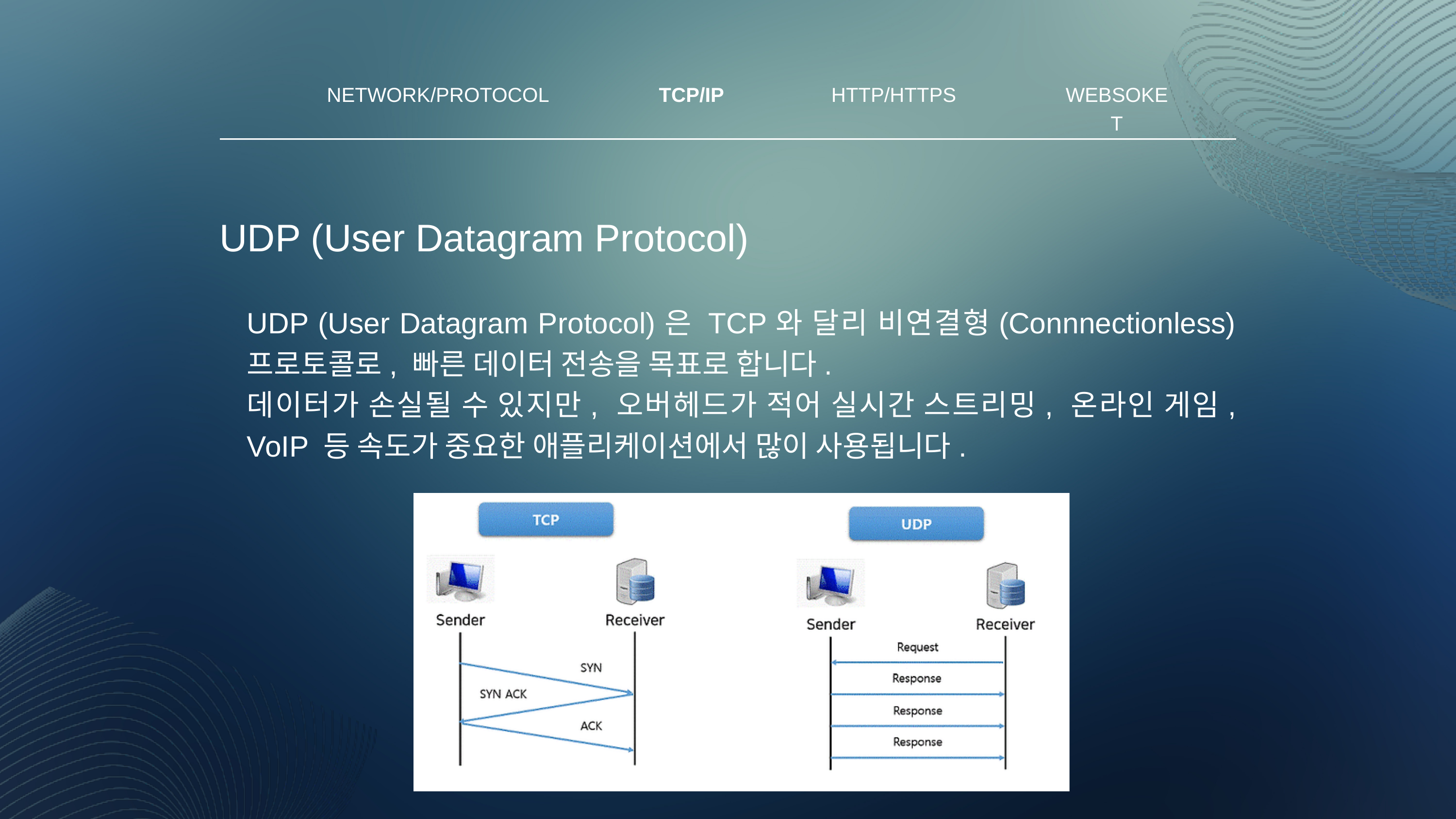

NETWORK/PROTOCOL
TCP/IP
HTTP/HTTPS
WEBSOKET

UDP (User Datagram Protocol)
UDP (User Datagram Protocol)은 TCP와 달리 비연결형(Connnectionless) 프로토콜로, 빠른 데이터 전송을 목표로 합니다.
데이터가 손실될 수 있지만, 오버헤드가 적어 실시간 스트리밍, 온라인 게임, VoIP 등 속도가 중요한 애플리케이션에서 많이 사용됩니다.